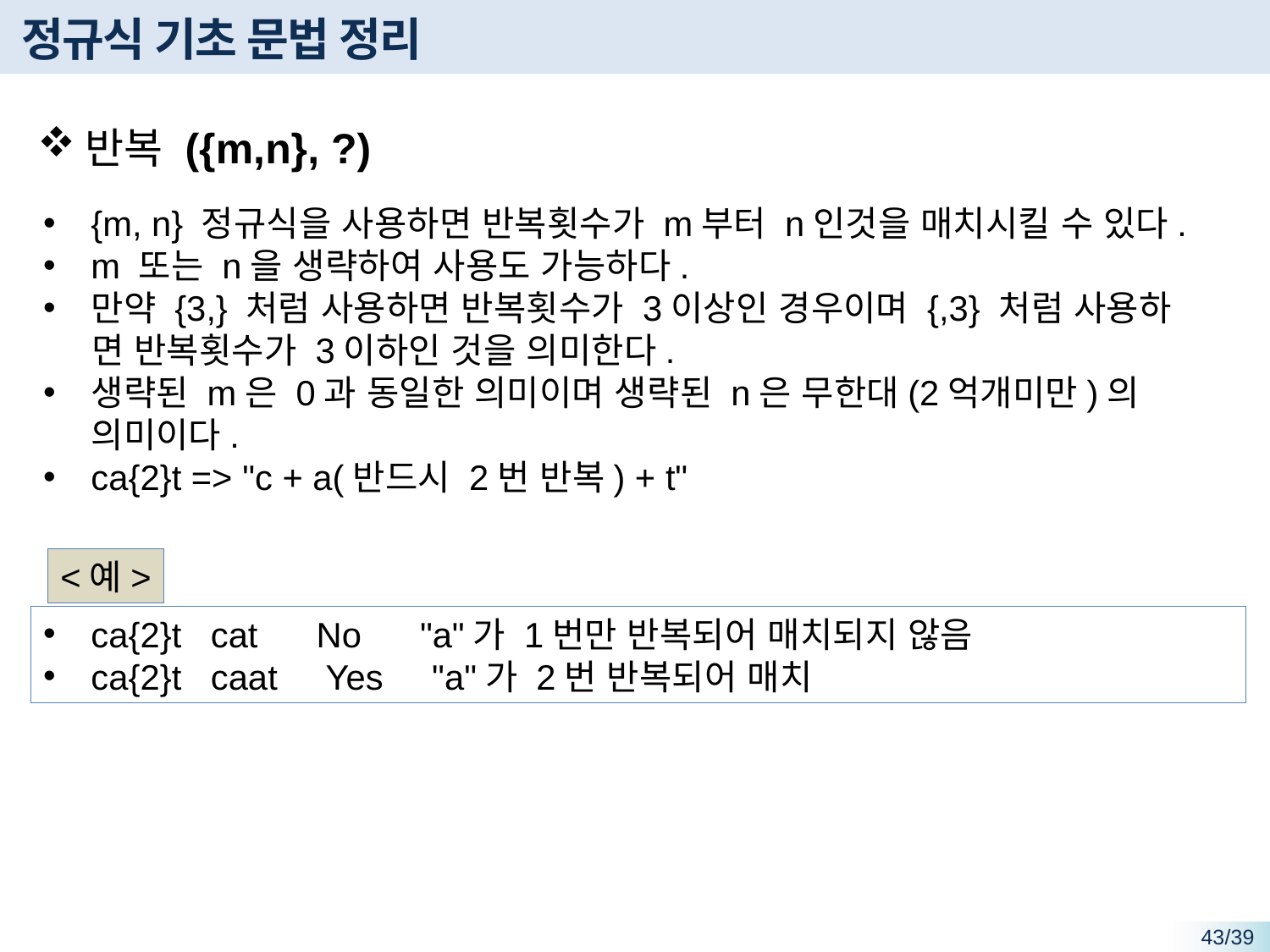

# 정규식 기초 문법 정리
반복 ({m,n}, ?)
{m, n} 정규식을 사용하면 반복횟수가 m부터 n인것을 매치시킬 수 있다.
m 또는 n을 생략하여 사용도 가능하다.
만약 {3,} 처럼 사용하면 반복횟수가 3이상인 경우이며 {,3} 처럼 사용하
    면 반복횟수가 3이하인 것을 의미한다.
생략된 m은 0과 동일한 의미이며 생략된 n은 무한대(2억개미만)의 의미이다.
ca{2}t => "c + a(반드시 2번 반복) + t"
<예>
ca{2}t   cat      No      "a"가 1번만 반복되어 매치되지 않음
ca{2}t   caat     Yes     "a"가 2번 반복되어 매치